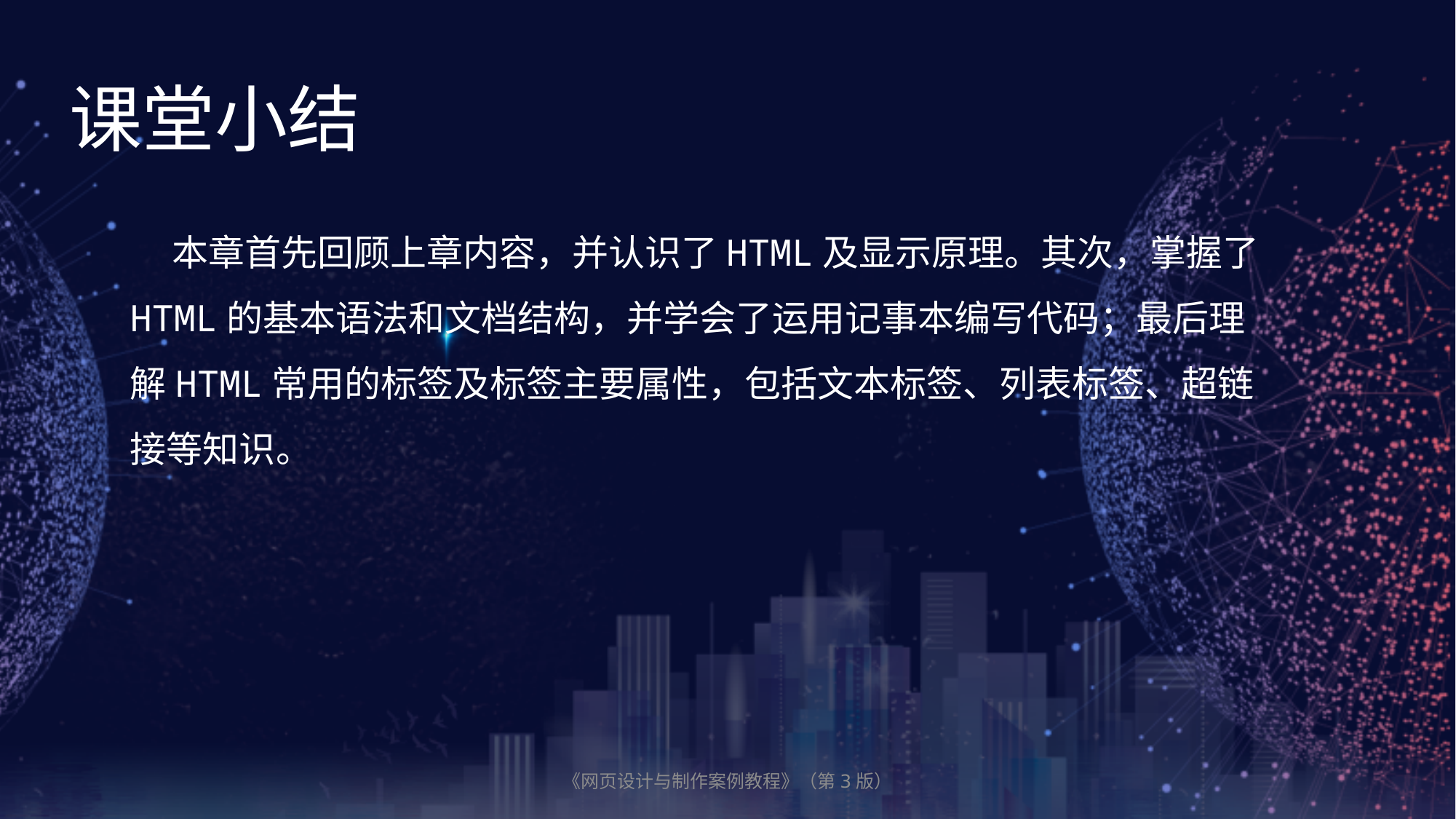

课堂小结
    本章首先回顾上章内容，并认识了HTML及显示原理。其次，掌握了HTML的基本语法和文档结构，并学会了运用记事本编写代码；最后理解HTML常用的标签及标签主要属性，包括文本标签、列表标签、超链接等知识。

《网页设计与制作案例教程》（第3版）